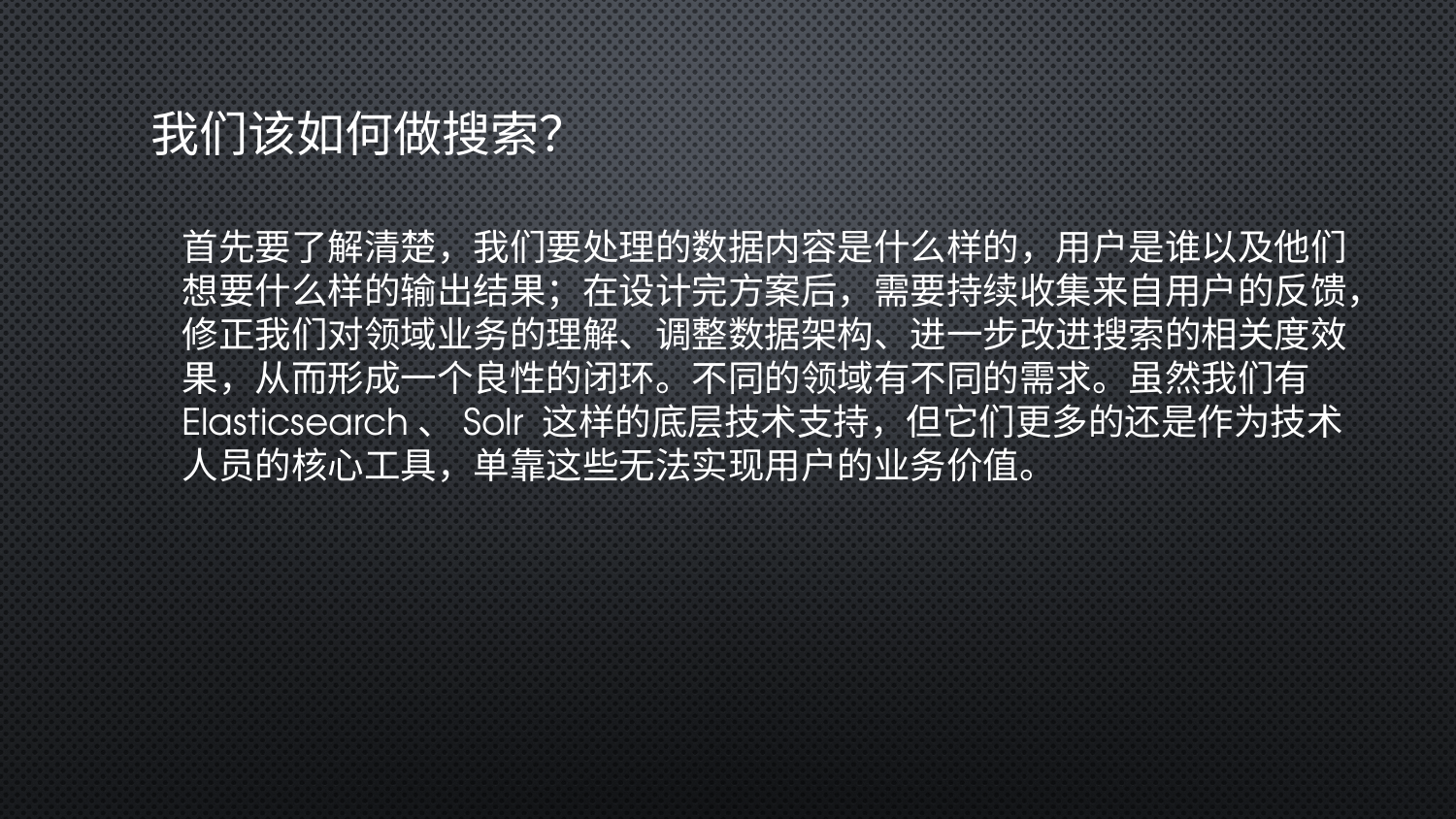

# 我们该如何做搜索？
首先要了解清楚，我们要处理的数据内容是什么样的，用户是谁以及他们想要什么样的输出结果；在设计完方案后，需要持续收集来自用户的反馈，修正我们对领域业务的理解、调整数据架构、进一步改进搜索的相关度效果，从而形成一个良性的闭环。不同的领域有不同的需求。虽然我们有 Elasticsearch、Solr 这样的底层技术支持，但它们更多的还是作为技术人员的核心工具，单靠这些无法实现用户的业务价值。